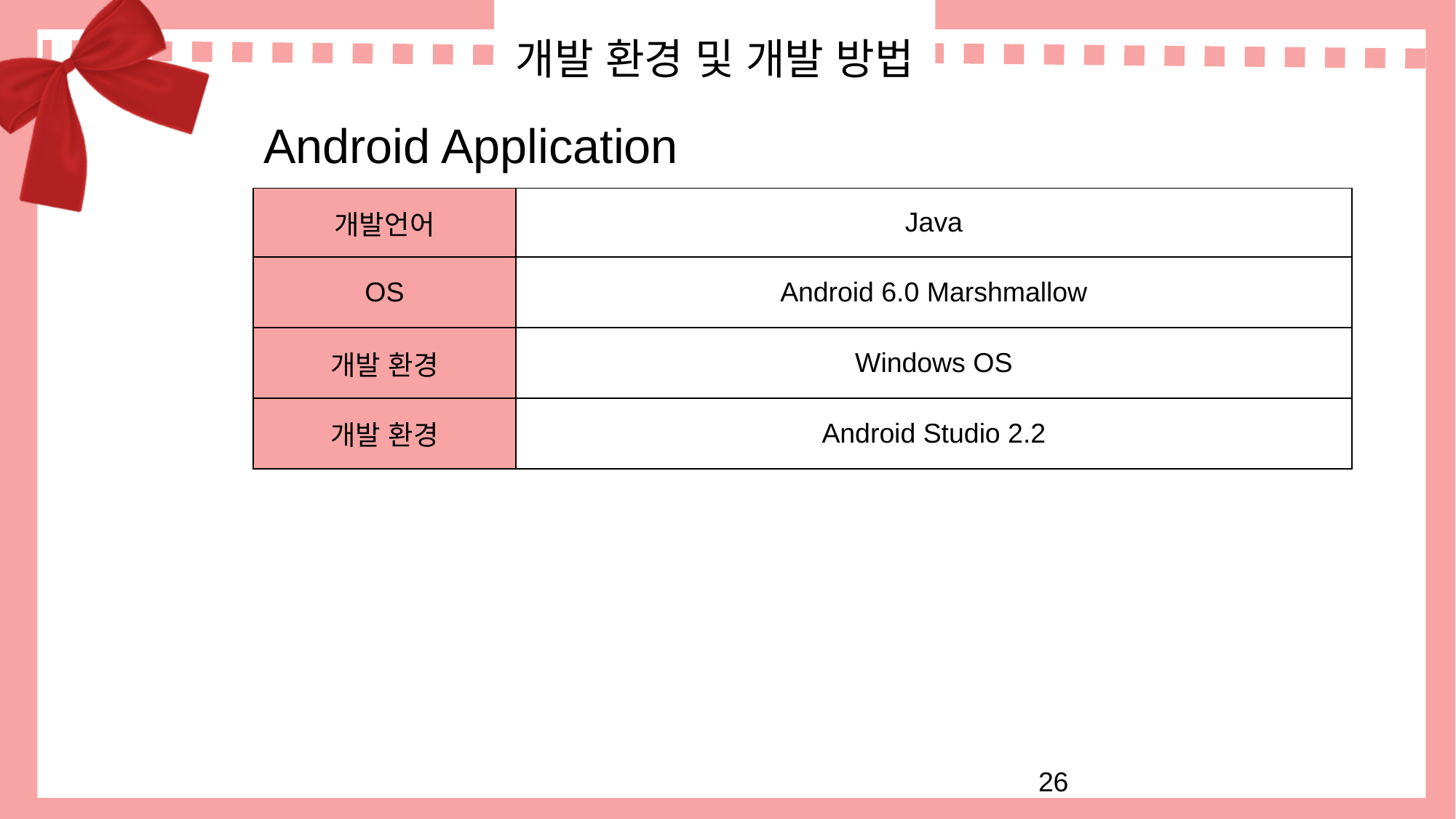

# 개발 환경 및 개발 방법
Android Application
| 개발언어 | Java |
| --- | --- |
| OS | Android 6.0 Marshmallow |
| 개발 환경 | Windows OS |
| 개발 환경 | Android Studio 2.2 |